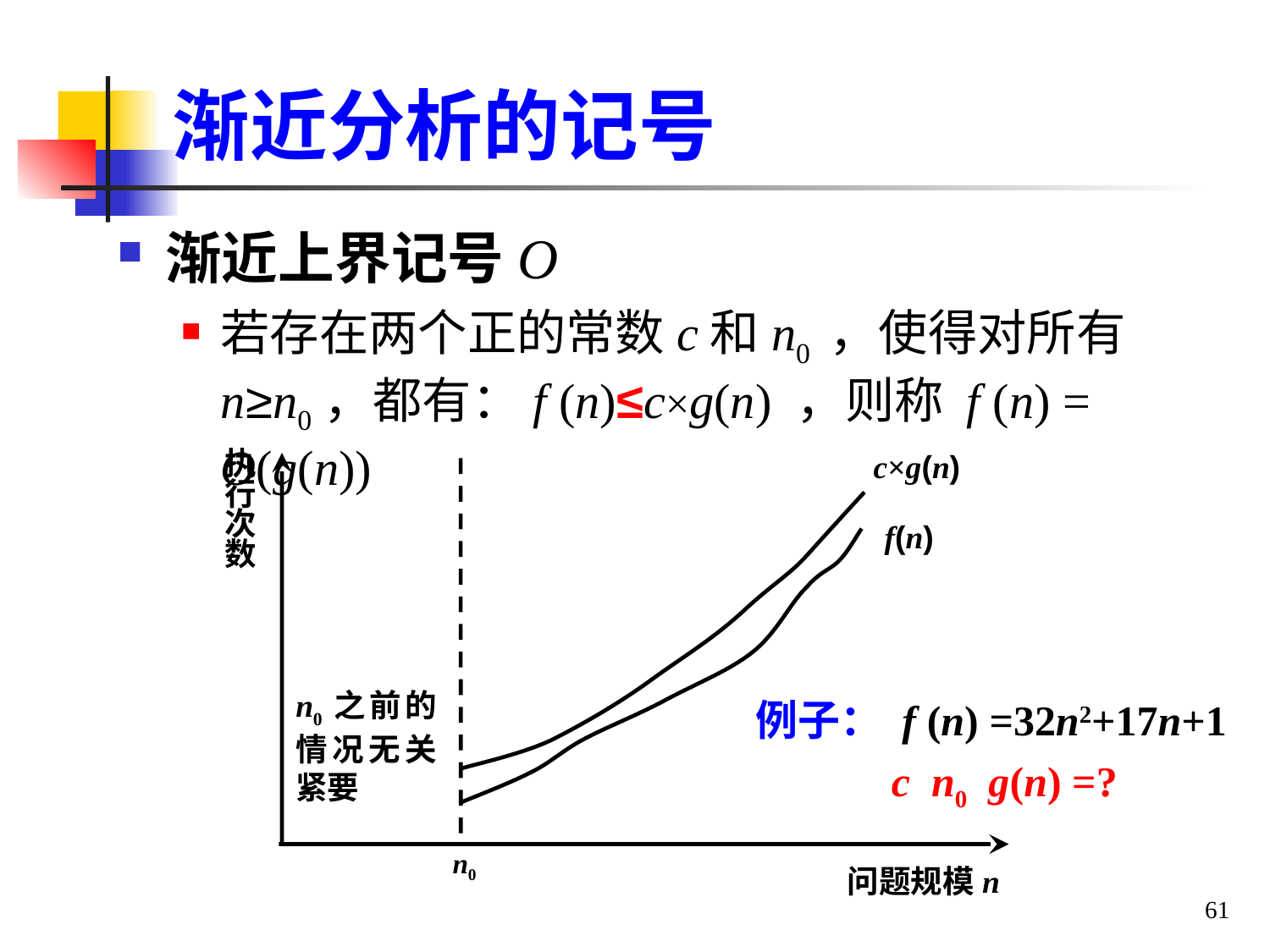

# 渐近分析的记号
渐近上界记号O
若存在两个正的常数c和n0 ，使得对所有n≥n0，都有：f (n)≤c×g(n) ，则称 f (n) = O(g(n))
c×g(n)
执行次数

f(n)

n0之前的情况无关紧要

n0
问题规模n
例子： f (n) =32n2+17n+1
c  n0  g(n) =?
61